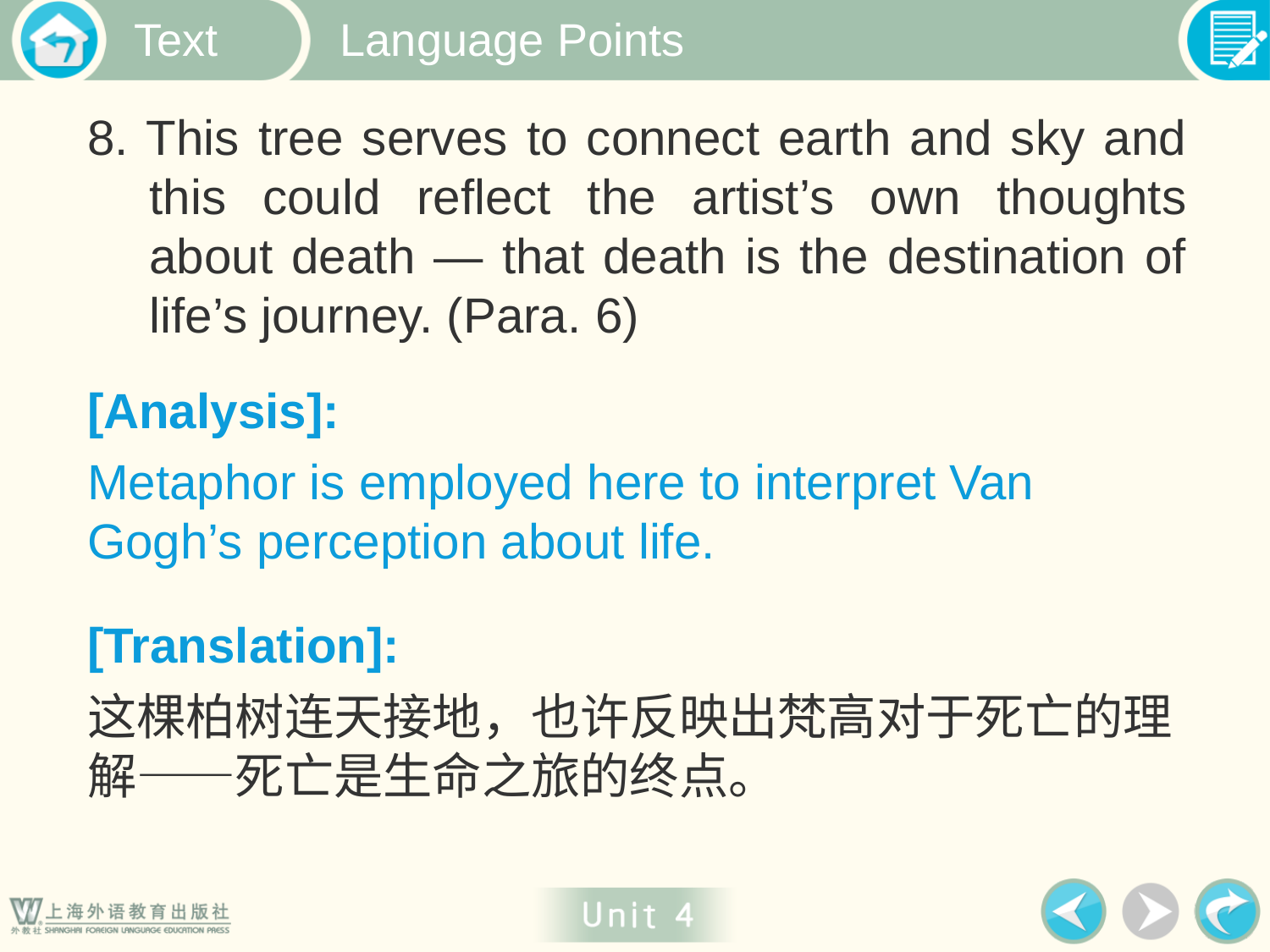

Language Points

8. This tree serves to connect earth and sky and this could reflect the artist’s own thoughts about death — that death is the destination of life’s journey. (Para. 6)
[Analysis]:
Metaphor is employed here to interpret Van Gogh’s perception about life.
[Translation]:
这棵柏树连天接地，也许反映出梵高对于死亡的理解——死亡是生命之旅的终点。